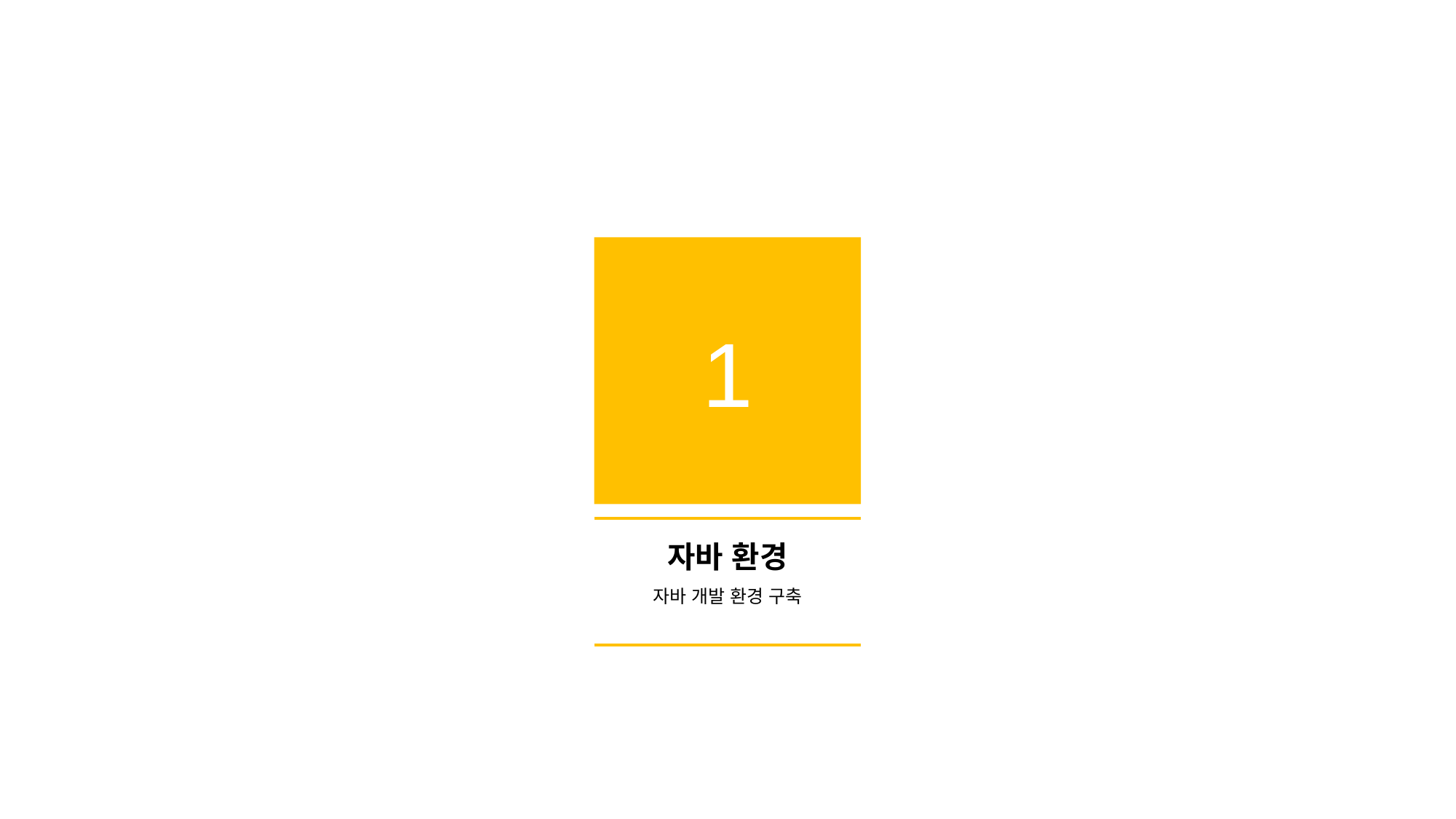

1
자바 환경
자바 개발 환경 구축